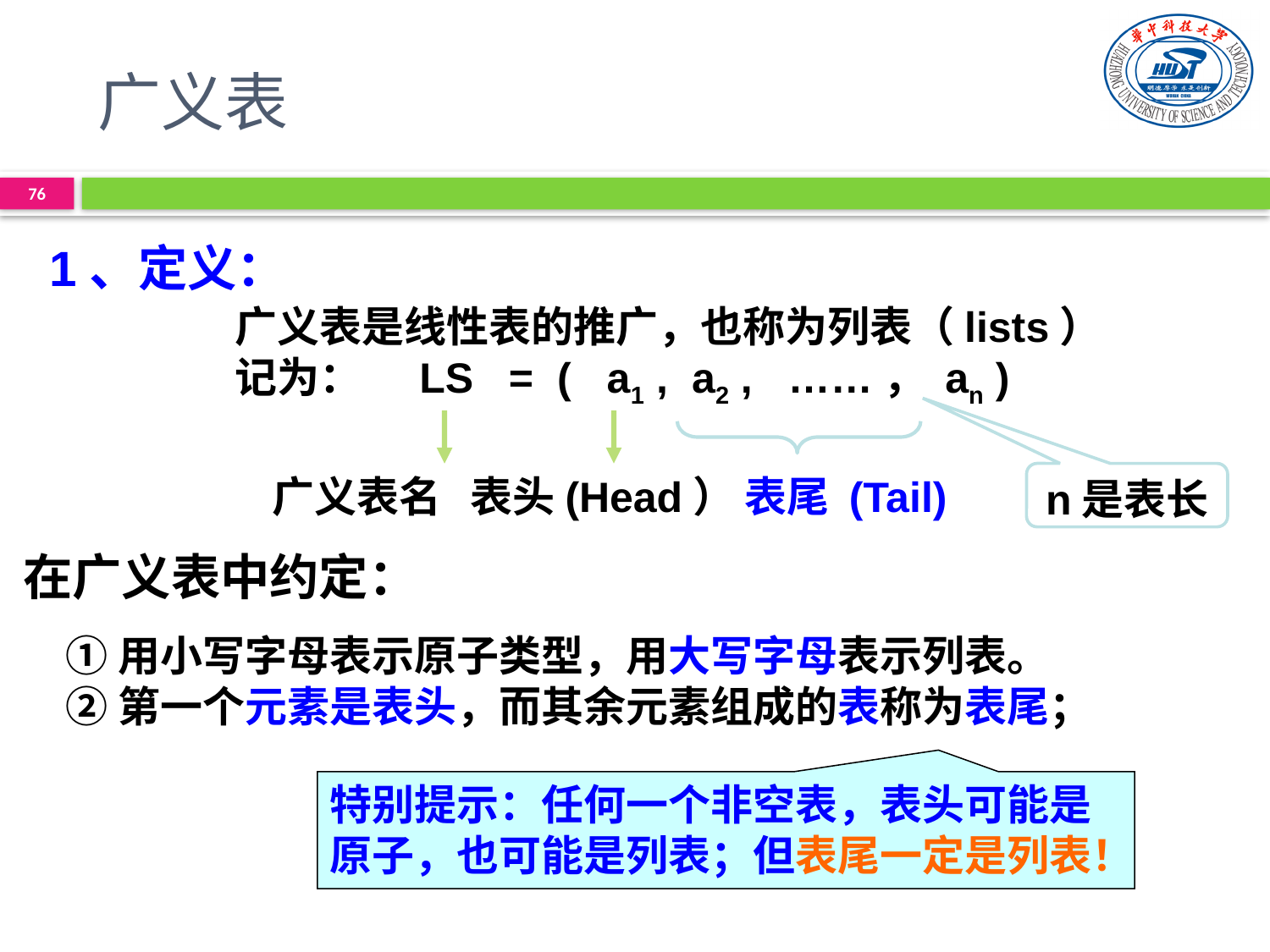

# 广义表
76
1、定义：
广义表是线性表的推广，也称为列表（lists）
记为：     LS   =  (   a1 ,  a2 ,   ……， an )

 广义表名   表头(Head） 表尾 (Tail)
n是表长
在广义表中约定：
①用小写字母表示原子类型，用大写字母表示列表。
②第一个元素是表头，而其余元素组成的表称为表尾；
特别提示：任何一个非空表，表头可能是原子，也可能是列表；但表尾一定是列表！